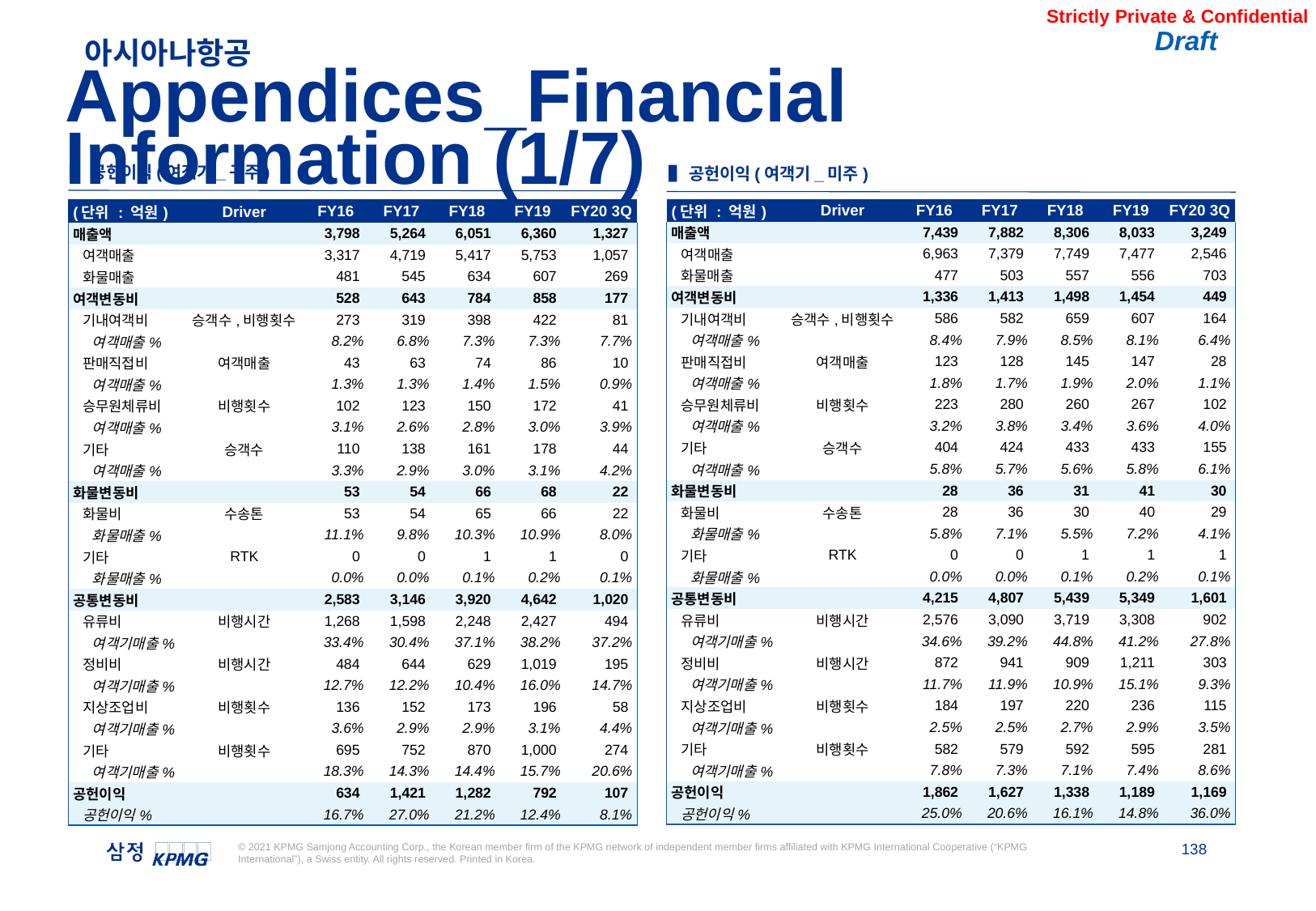

아시아나항공
Appendices_Financial Information (1/7)
▌공헌이익(여객기_구주)

▌공헌이익(여객기_미주)

| (단위 : 억원) | Driver | FY16 | FY17 | FY18 | FY19 | FY20 3Q |
| --- | --- | --- | --- | --- | --- | --- |
| 매출액 |  | 3,798 | 5,264 | 6,051 | 6,360 | 1,327 |
| 여객매출 |  | 3,317 | 4,719 | 5,417 | 5,753 | 1,057 |
| 화물매출 |  | 481 | 545 | 634 | 607 | 269 |
| 여객변동비 |  | 528 | 643 | 784 | 858 | 177 |
| 기내여객비 | 승객수,비행횟수 | 273 | 319 | 398 | 422 | 81 |
| 여객매출% |  | 8.2% | 6.8% | 7.3% | 7.3% | 7.7% |
| 판매직접비 | 여객매출 | 43 | 63 | 74 | 86 | 10 |
| 여객매출% |  | 1.3% | 1.3% | 1.4% | 1.5% | 0.9% |
| 승무원체류비 | 비행횟수 | 102 | 123 | 150 | 172 | 41 |
| 여객매출% |  | 3.1% | 2.6% | 2.8% | 3.0% | 3.9% |
| 기타 | 승객수 | 110 | 138 | 161 | 178 | 44 |
| 여객매출% |  | 3.3% | 2.9% | 3.0% | 3.1% | 4.2% |
| 화물변동비 |  | 53 | 54 | 66 | 68 | 22 |
| 화물비 | 수송톤 | 53 | 54 | 65 | 66 | 22 |
| 화물매출% |  | 11.1% | 9.8% | 10.3% | 10.9% | 8.0% |
| 기타 | RTK | 0 | 0 | 1 | 1 | 0 |
| 화물매출% |  | 0.0% | 0.0% | 0.1% | 0.2% | 0.1% |
| 공통변동비 |  | 2,583 | 3,146 | 3,920 | 4,642 | 1,020 |
| 유류비 | 비행시간 | 1,268 | 1,598 | 2,248 | 2,427 | 494 |
| 여객기매출% |  | 33.4% | 30.4% | 37.1% | 38.2% | 37.2% |
| 정비비 | 비행시간 | 484 | 644 | 629 | 1,019 | 195 |
| 여객기매출% |  | 12.7% | 12.2% | 10.4% | 16.0% | 14.7% |
| 지상조업비 | 비행횟수 | 136 | 152 | 173 | 196 | 58 |
| 여객기매출% |  | 3.6% | 2.9% | 2.9% | 3.1% | 4.4% |
| 기타 | 비행횟수 | 695 | 752 | 870 | 1,000 | 274 |
| 여객기매출% |  | 18.3% | 14.3% | 14.4% | 15.7% | 20.6% |
| 공헌이익 |  | 634 | 1,421 | 1,282 | 792 | 107 |
| 공헌이익% |  | 16.7% | 27.0% | 21.2% | 12.4% | 8.1% |
| (단위 : 억원) | Driver | FY16 | FY17 | FY18 | FY19 | FY20 3Q |
| --- | --- | --- | --- | --- | --- | --- |
| 매출액 |  | 7,439 | 7,882 | 8,306 | 8,033 | 3,249 |
| 여객매출 |  | 6,963 | 7,379 | 7,749 | 7,477 | 2,546 |
| 화물매출 |  | 477 | 503 | 557 | 556 | 703 |
| 여객변동비 |  | 1,336 | 1,413 | 1,498 | 1,454 | 449 |
| 기내여객비 | 승객수,비행횟수 | 586 | 582 | 659 | 607 | 164 |
| 여객매출% |  | 8.4% | 7.9% | 8.5% | 8.1% | 6.4% |
| 판매직접비 | 여객매출 | 123 | 128 | 145 | 147 | 28 |
| 여객매출% |  | 1.8% | 1.7% | 1.9% | 2.0% | 1.1% |
| 승무원체류비 | 비행횟수 | 223 | 280 | 260 | 267 | 102 |
| 여객매출% |  | 3.2% | 3.8% | 3.4% | 3.6% | 4.0% |
| 기타 | 승객수 | 404 | 424 | 433 | 433 | 155 |
| 여객매출% |  | 5.8% | 5.7% | 5.6% | 5.8% | 6.1% |
| 화물변동비 |  | 28 | 36 | 31 | 41 | 30 |
| 화물비 | 수송톤 | 28 | 36 | 30 | 40 | 29 |
| 화물매출% |  | 5.8% | 7.1% | 5.5% | 7.2% | 4.1% |
| 기타 | RTK | 0 | 0 | 1 | 1 | 1 |
| 화물매출% |  | 0.0% | 0.0% | 0.1% | 0.2% | 0.1% |
| 공통변동비 |  | 4,215 | 4,807 | 5,439 | 5,349 | 1,601 |
| 유류비 | 비행시간 | 2,576 | 3,090 | 3,719 | 3,308 | 902 |
| 여객기매출% |  | 34.6% | 39.2% | 44.8% | 41.2% | 27.8% |
| 정비비 | 비행시간 | 872 | 941 | 909 | 1,211 | 303 |
| 여객기매출% |  | 11.7% | 11.9% | 10.9% | 15.1% | 9.3% |
| 지상조업비 | 비행횟수 | 184 | 197 | 220 | 236 | 115 |
| 여객기매출% |  | 2.5% | 2.5% | 2.7% | 2.9% | 3.5% |
| 기타 | 비행횟수 | 582 | 579 | 592 | 595 | 281 |
| 여객기매출% |  | 7.8% | 7.3% | 7.1% | 7.4% | 8.6% |
| 공헌이익 |  | 1,862 | 1,627 | 1,338 | 1,189 | 1,169 |
| 공헌이익% |  | 25.0% | 20.6% | 16.1% | 14.8% | 36.0% |